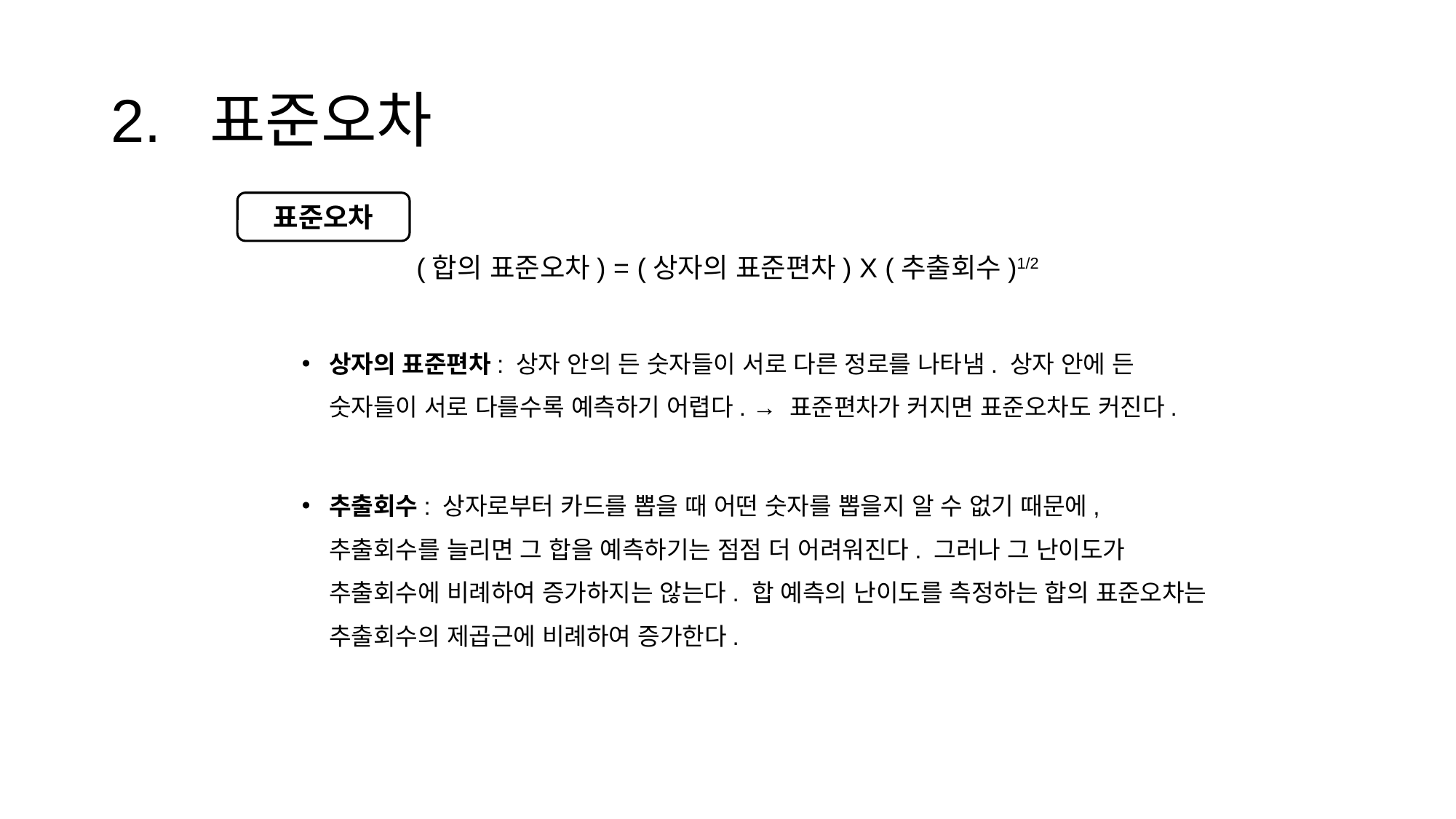

# 2.  표준오차

(합의 표준오차) = (상자의 표준편차) X (추출회수)1/2

상자의 표준편차: 상자 안의 든 숫자들이 서로 다른 정로를 나타냄. 상자 안에 든 숫자들이 서로 다를수록 예측하기 어렵다. → 표준편차가 커지면 표준오차도 커진다.

추출회수: 상자로부터 카드를 뽑을 때 어떤 숫자를 뽑을지 알 수 없기 때문에, 추출회수를 늘리면 그 합을 예측하기는 점점 더 어려워진다. 그러나 그 난이도가 추출회수에 비례하여 증가하지는 않는다. 합 예측의 난이도를 측정하는 합의 표준오차는 추출회수의 제곱근에 비례하여 증가한다.
표준오차